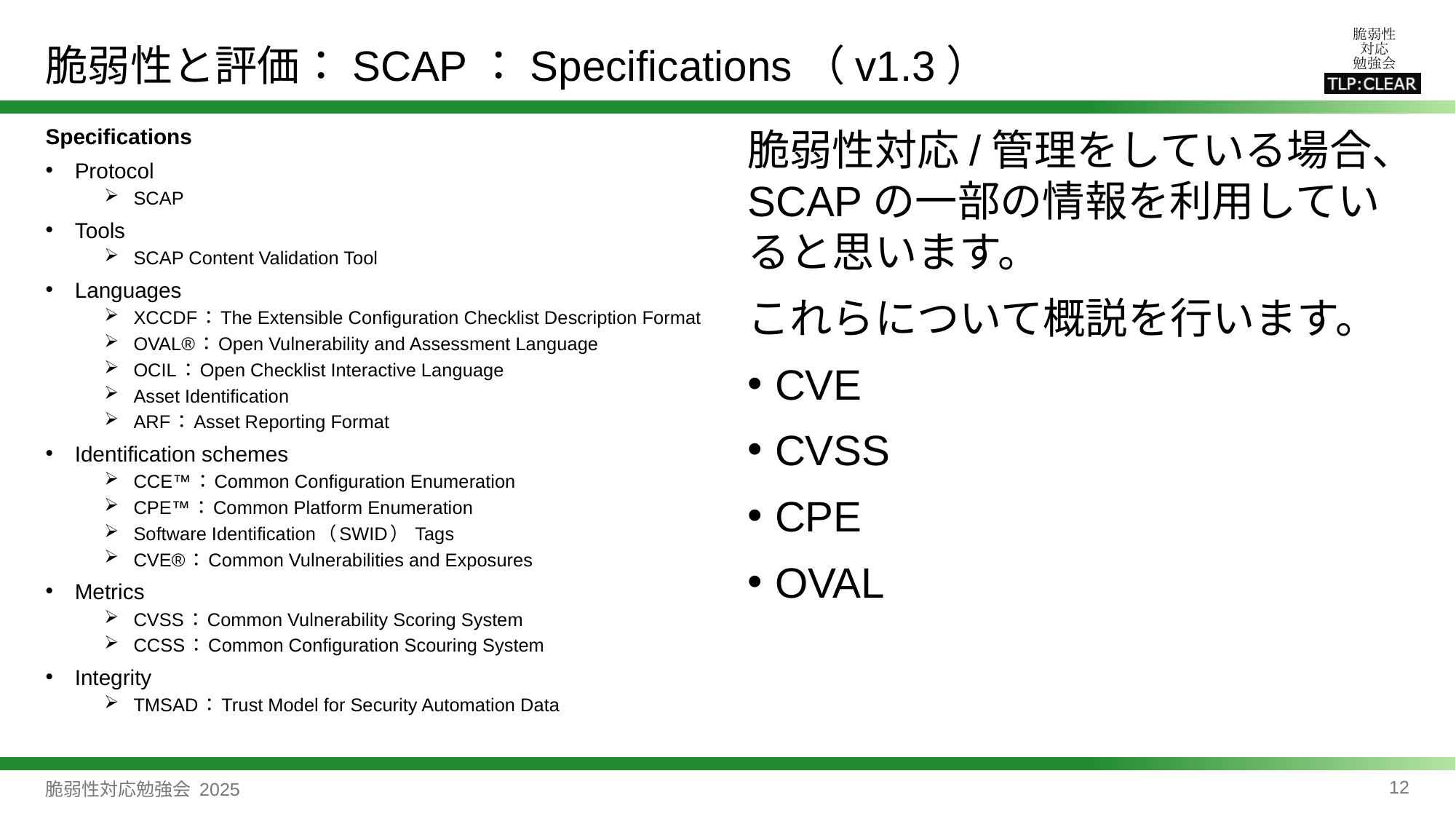

# 脆弱性と評価：SCAP：Specifications（v1.3）
Specifications
Protocol
SCAP
Tools
SCAP Content Validation Tool
Languages
XCCDF：The Extensible Configuration Checklist Description Format
OVAL®：Open Vulnerability and Assessment Language
OCIL：Open Checklist Interactive Language
Asset Identification
ARF：Asset Reporting Format
Identification schemes
CCE™：Common Configuration Enumeration
CPE™：Common Platform Enumeration
Software Identification（SWID） Tags
CVE®：Common Vulnerabilities and Exposures
Metrics
CVSS：Common Vulnerability Scoring System
CCSS：Common Configuration Scouring System
Integrity
TMSAD：Trust Model for Security Automation Data

脆弱性対応/管理をしている場合、SCAPの一部の情報を利用していると思います。
これらについて概説を行います。
CVE
CVSS
CPE
OVAL

12
脆弱性対応勉強会 2025